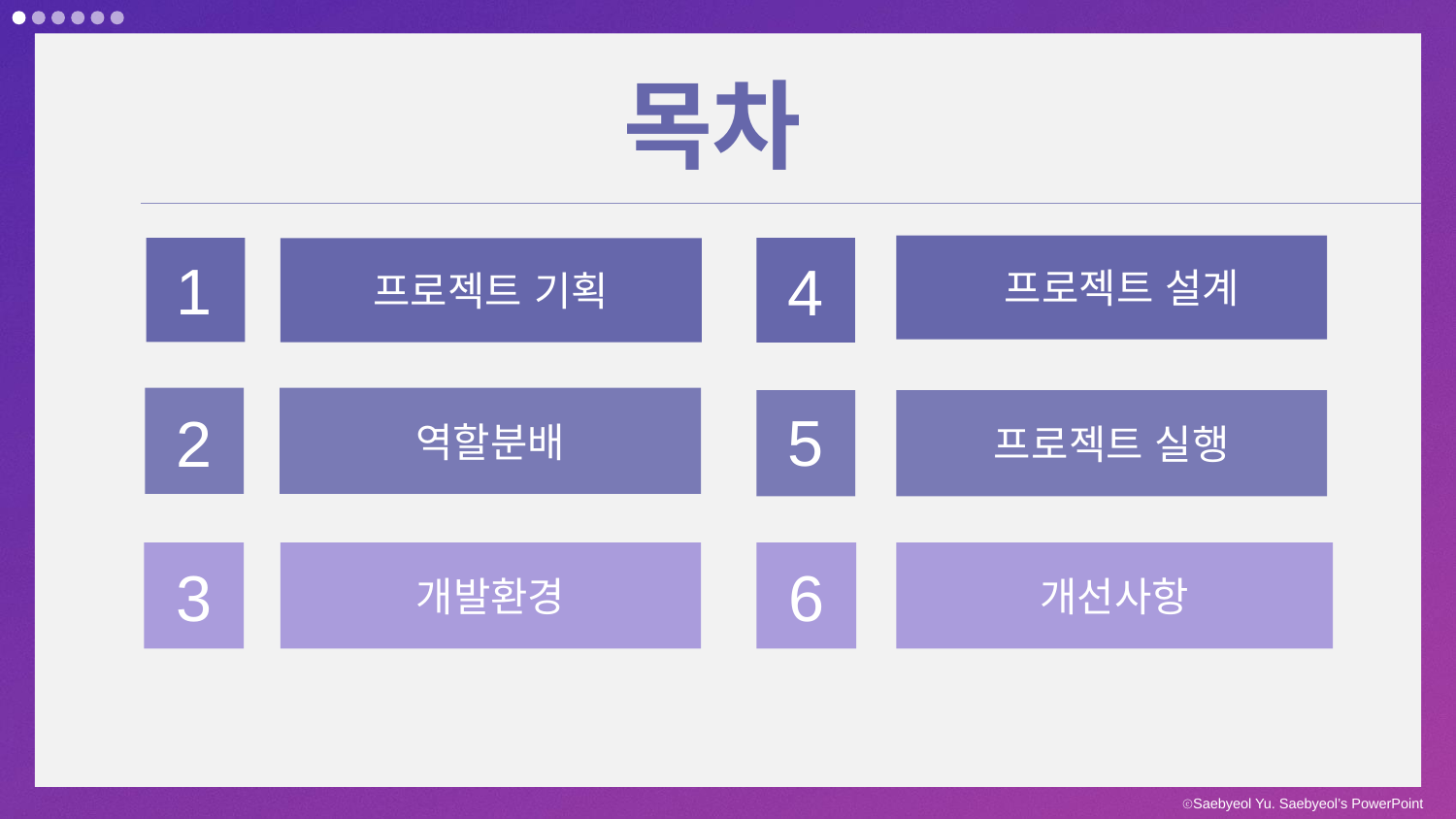

목차
 프로젝트 설계

4
프로젝트 기획
1
2
역할분배

프로젝트 실행
5
3
개발환경
6
개선사항